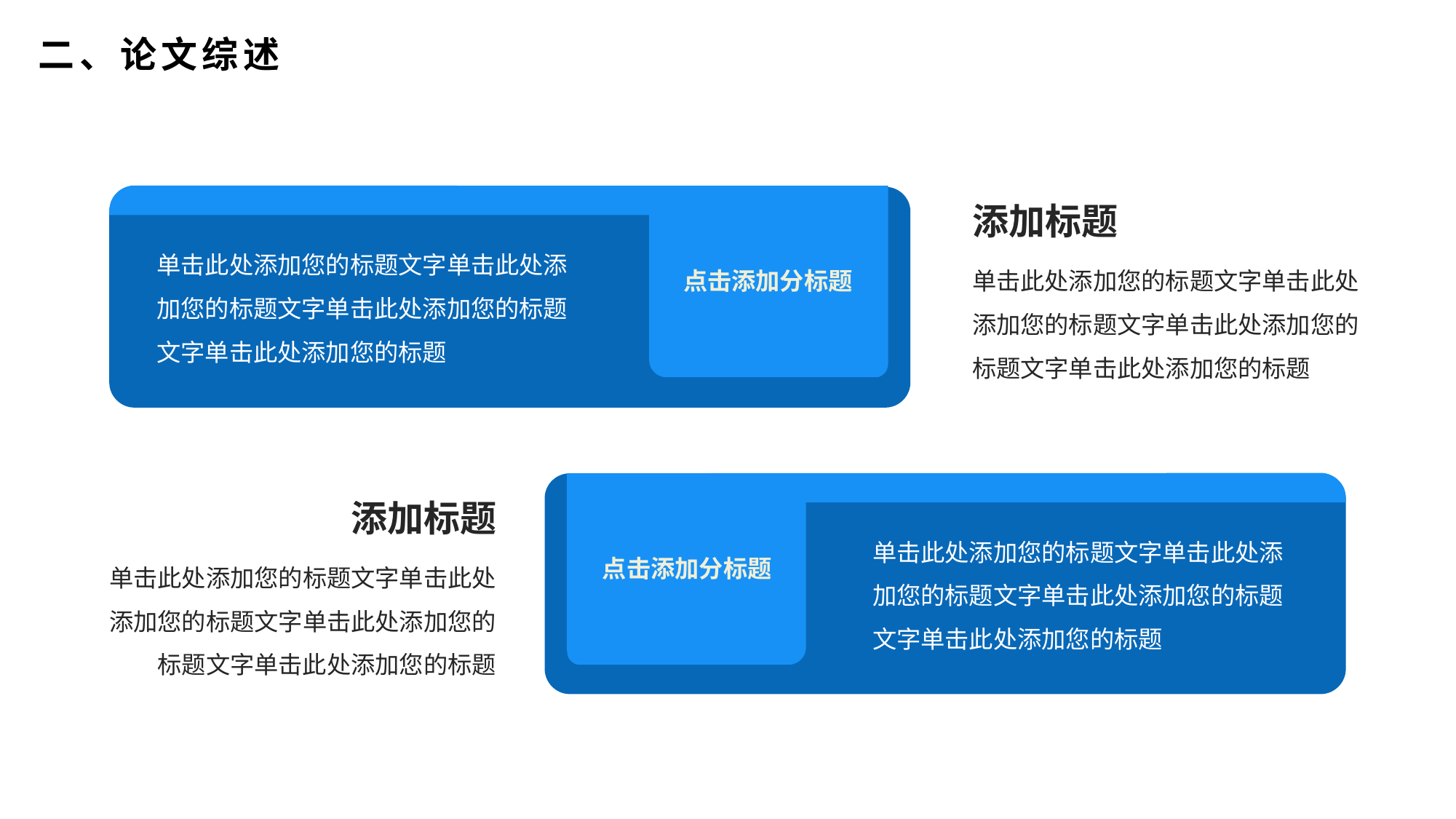

二、论文综述

添加标题
单击此处添加您的标题文字单击此处添加您的标题文字单击此处添加您的标题文字单击此处添加您的标题
单击此处添加您的标题文字单击此处添加您的标题文字单击此处添加您的标题文字单击此处添加您的标题
点击添加分标题

添加标题
单击此处添加您的标题文字单击此处添加您的标题文字单击此处添加您的标题文字单击此处添加您的标题
单击此处添加您的标题文字单击此处添加您的标题文字单击此处添加您的标题文字单击此处添加您的标题
点击添加分标题